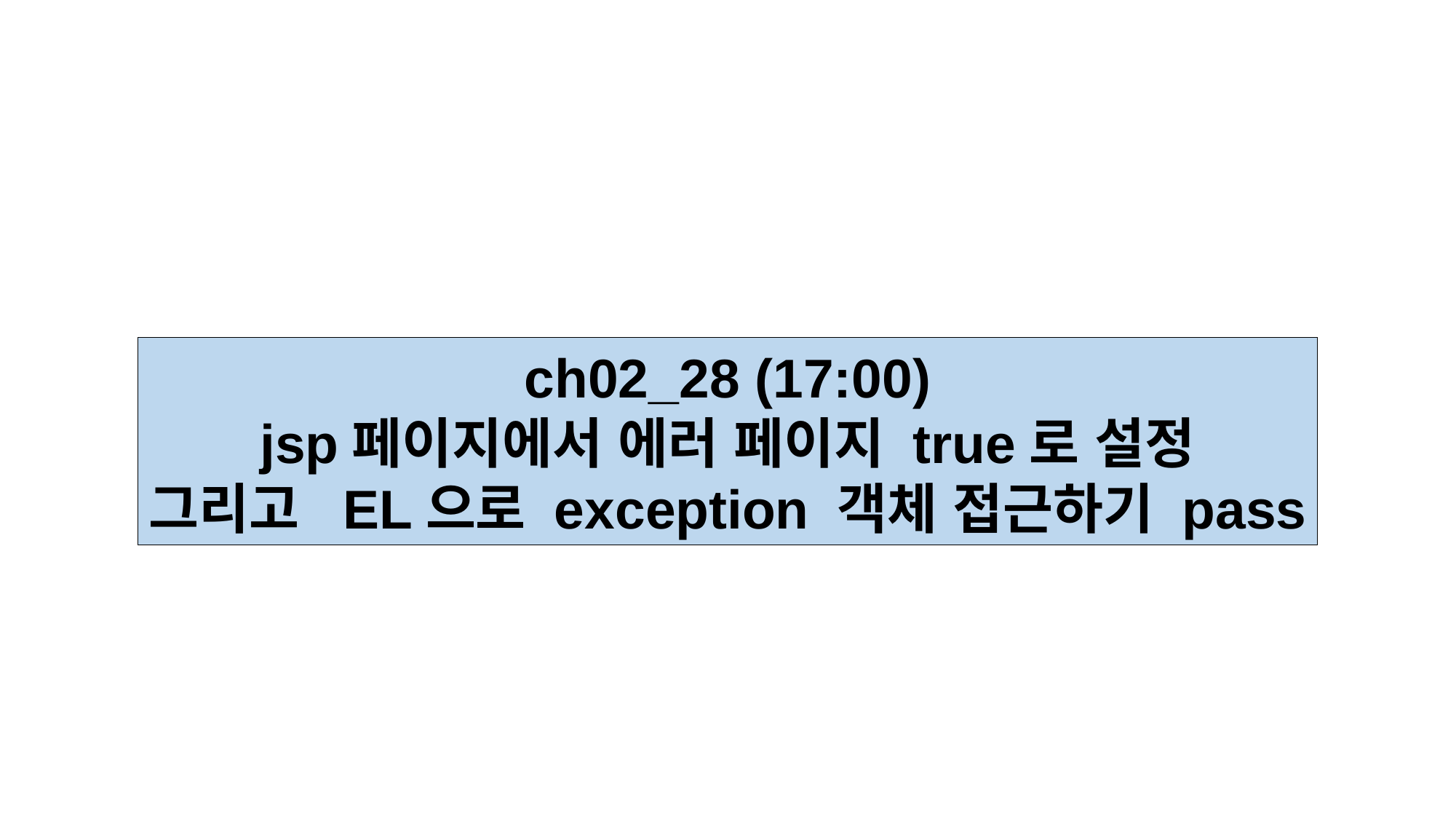

ch02_28 (17:00)
jsp페이지에서 에러 페이지 true로 설정
그리고  EL으로 exception 객체 접근하기 pass